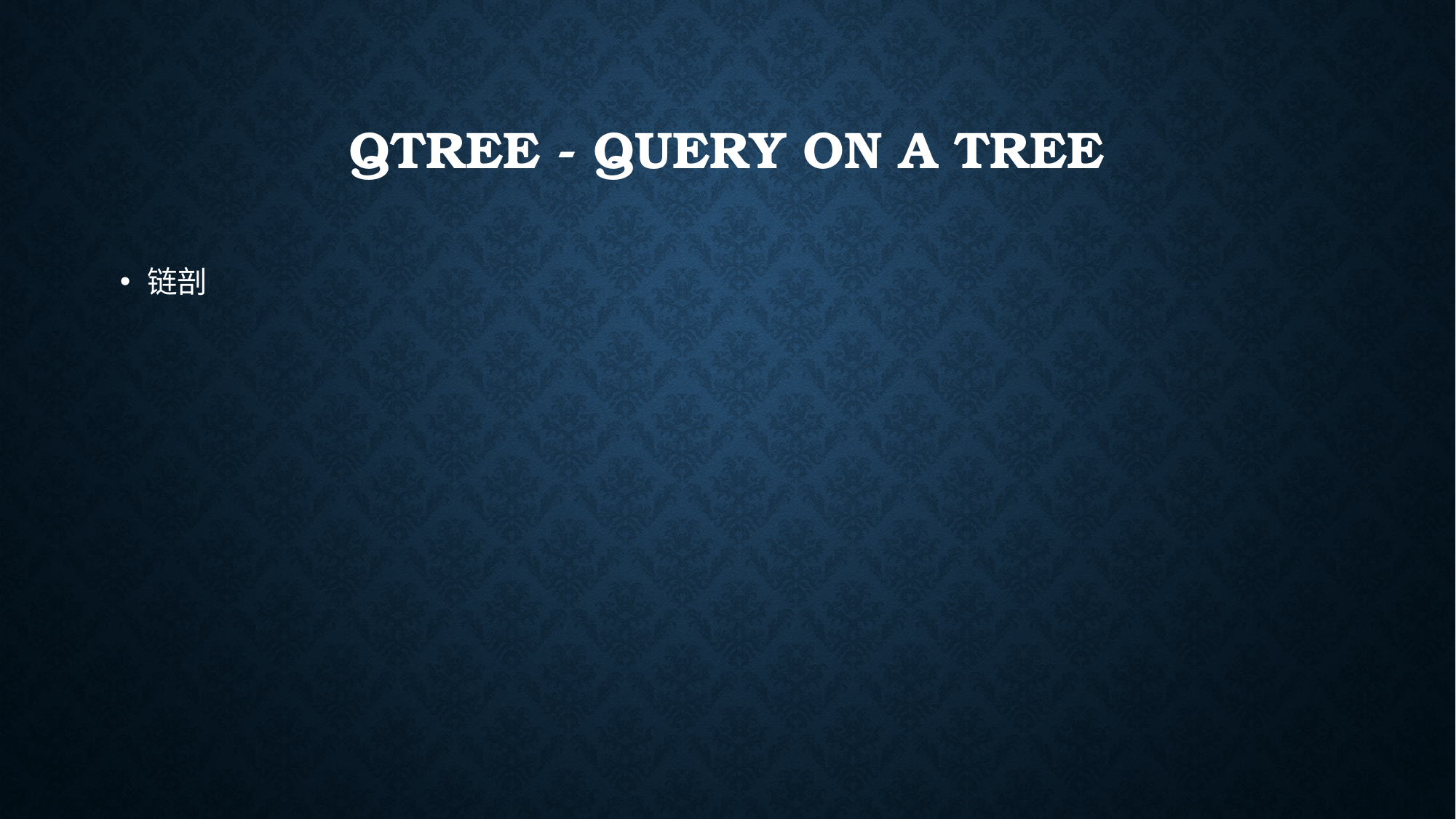

# QTREE - Query on a tree
链剖